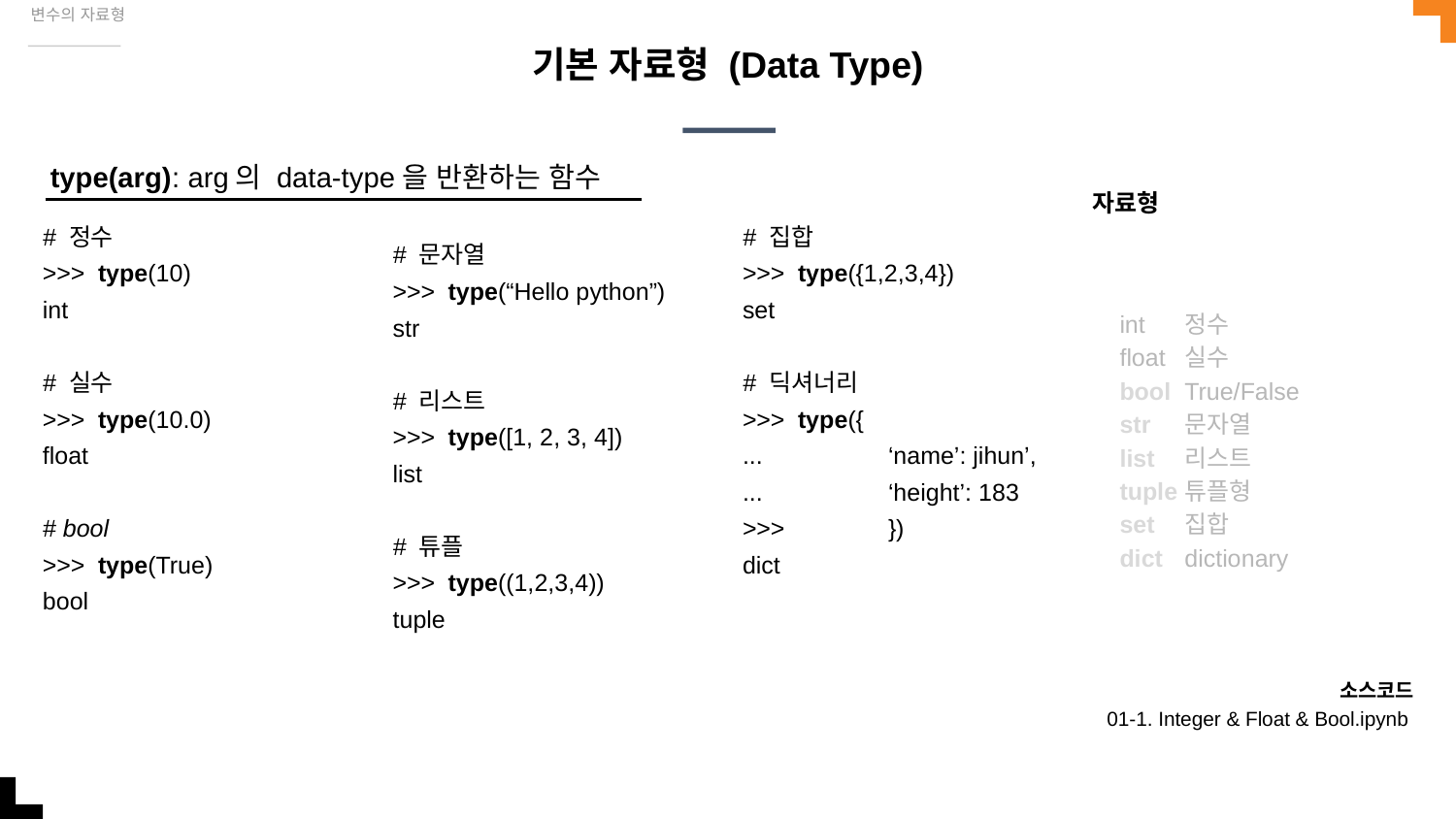

변수의 자료형
# 기본 자료형 (Data Type)
type(arg): arg의 data-type을 반환하는 함수
자료형
# 정수
>>>  type(10)
int

# 실수
>>>  type(10.0)
float

# bool
>>>  type(True)
bool

# 문자열
>>>  type(“Hello python”)
str

# 리스트
>>>  type([1, 2, 3, 4])
list

# 튜플
>>>  type((1,2,3,4))
tuple

# 집합
>>>  type({1,2,3,4})
set

# 딕셔너리
>>>  type({
...	‘name’: jihun’,
...	‘height’: 183
>>>	})
dict

int
float
bool
str
list
tuple
set
dict
정수
실수
True/False
문자열
리스트
튜플형
집합
dictionary
소스코드
01-1. Integer & Float & Bool.ipynb